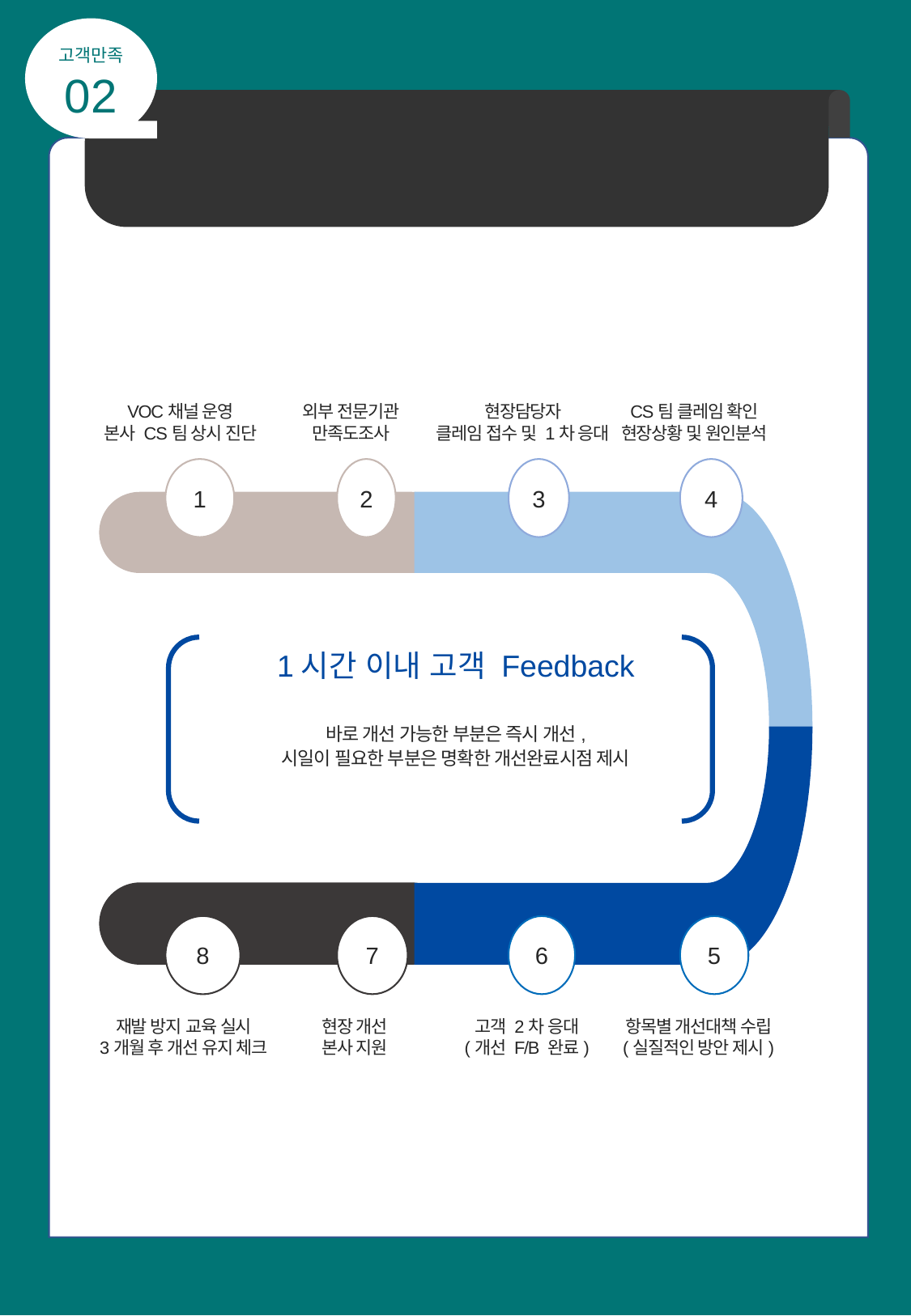

고객만족
02

체계적인 관리체계로

24시간 내 신속한 피드백
VOC채널 운영
본사 CS팀 상시 진단
외부 전문기관
만족도조사
현장담당자
클레임 접수 및 1차 응대
CS팀 클레임 확인
현장상황 및 원인분석
1
2
3
4

사전 관리
클레임 발생

1시간 이내 고객 Feedback
바로 개선 가능한 부분은 즉시 개선,
시일이 필요한 부분은 명확한 개선완료시점 제시

사후 관리
클레임 처리
8
7
6
5
재발 방지 교육 실시
3개월 후 개선 유지 체크
현장 개선
본사 지원
고객 2차 응대
(개선 F/B 완료)
항목별 개선대책 수립
(실질적인 방안 제시)